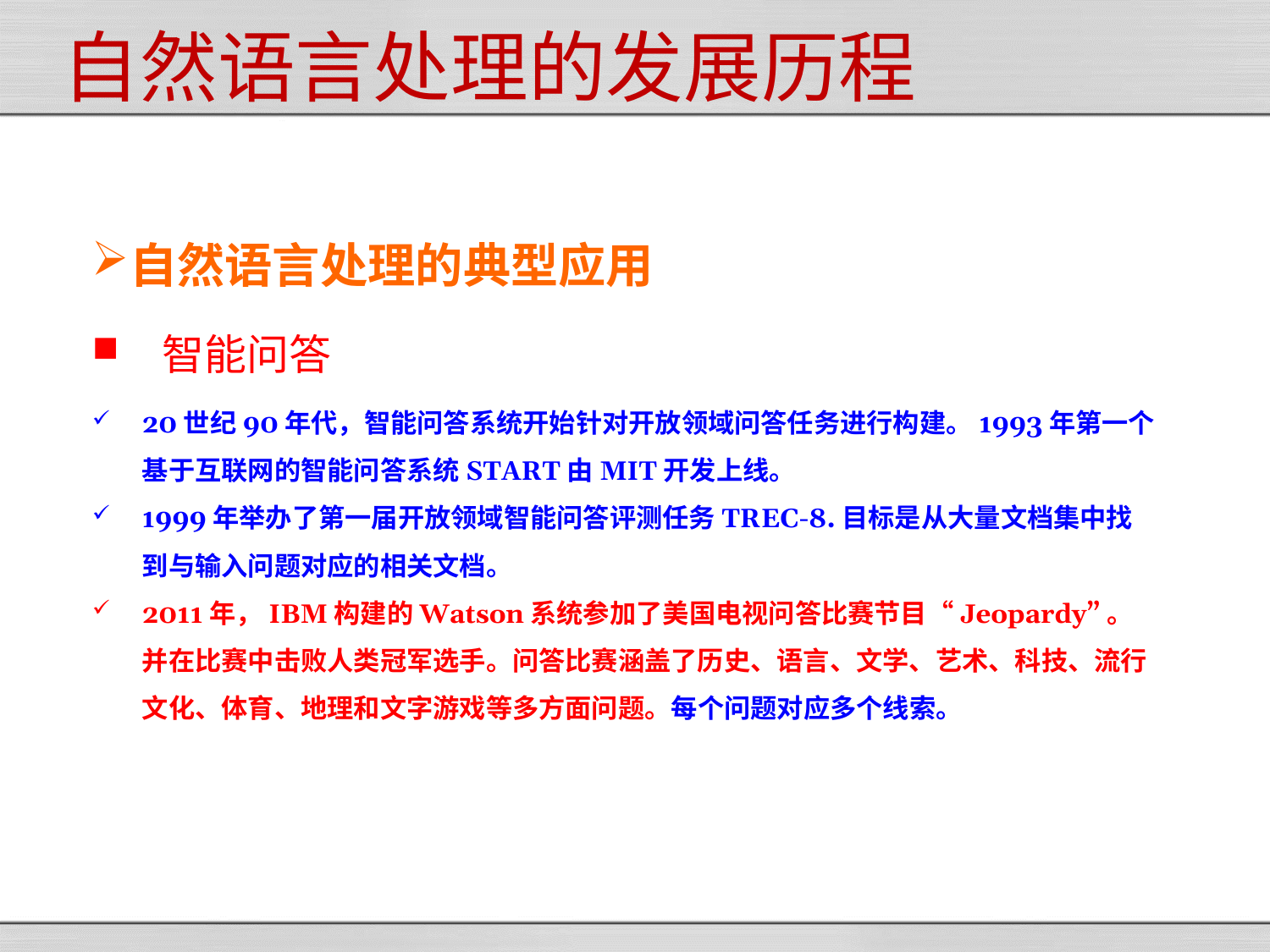

自然语言处理的发展历程
自然语言处理的典型应用
 智能问答
20世纪90年代，智能问答系统开始针对开放领域问答任务进行构建。1993年第一个基于互联网的智能问答系统START由MIT开发上线。
1999年举办了第一届开放领域智能问答评测任务TREC-8.目标是从大量文档集中找到与输入问题对应的相关文档。
2011年，IBM构建的Watson系统参加了美国电视问答比赛节目“Jeopardy”。并在比赛中击败人类冠军选手。问答比赛涵盖了历史、语言、文学、艺术、科技、流行文化、体育、地理和文字游戏等多方面问题。每个问题对应多个线索。